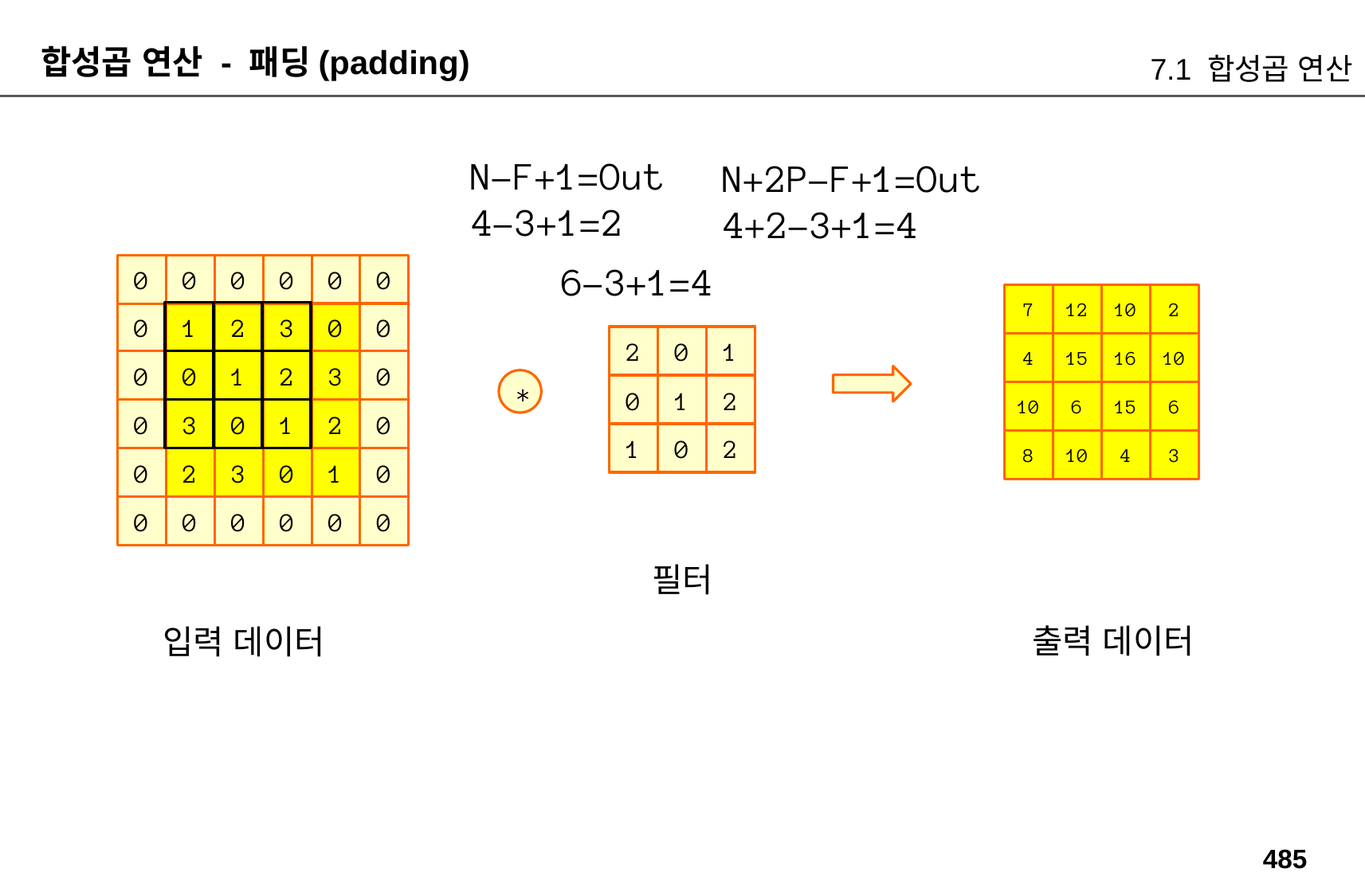

합성곱 연산 - 패딩(padding)
7.1 합성곱 연산
N-F+1=Out
N+2P-F+1=Out
4-3+1=2
4+2-3+1=4
6-3+1=4
0
0
0
0
0
0
7
12
10
2

1
2
3
0
0
0
2
0
1
0
1
2
1
0
2
4
15
16
10
0
1
2
3
0
0

*
10
6
15
6
3
0
1
2
0
0
8
10
4
3
2
3
0
1
0
0
0
0
0
0
0
0
필터
출력 데이터
입력 데이터